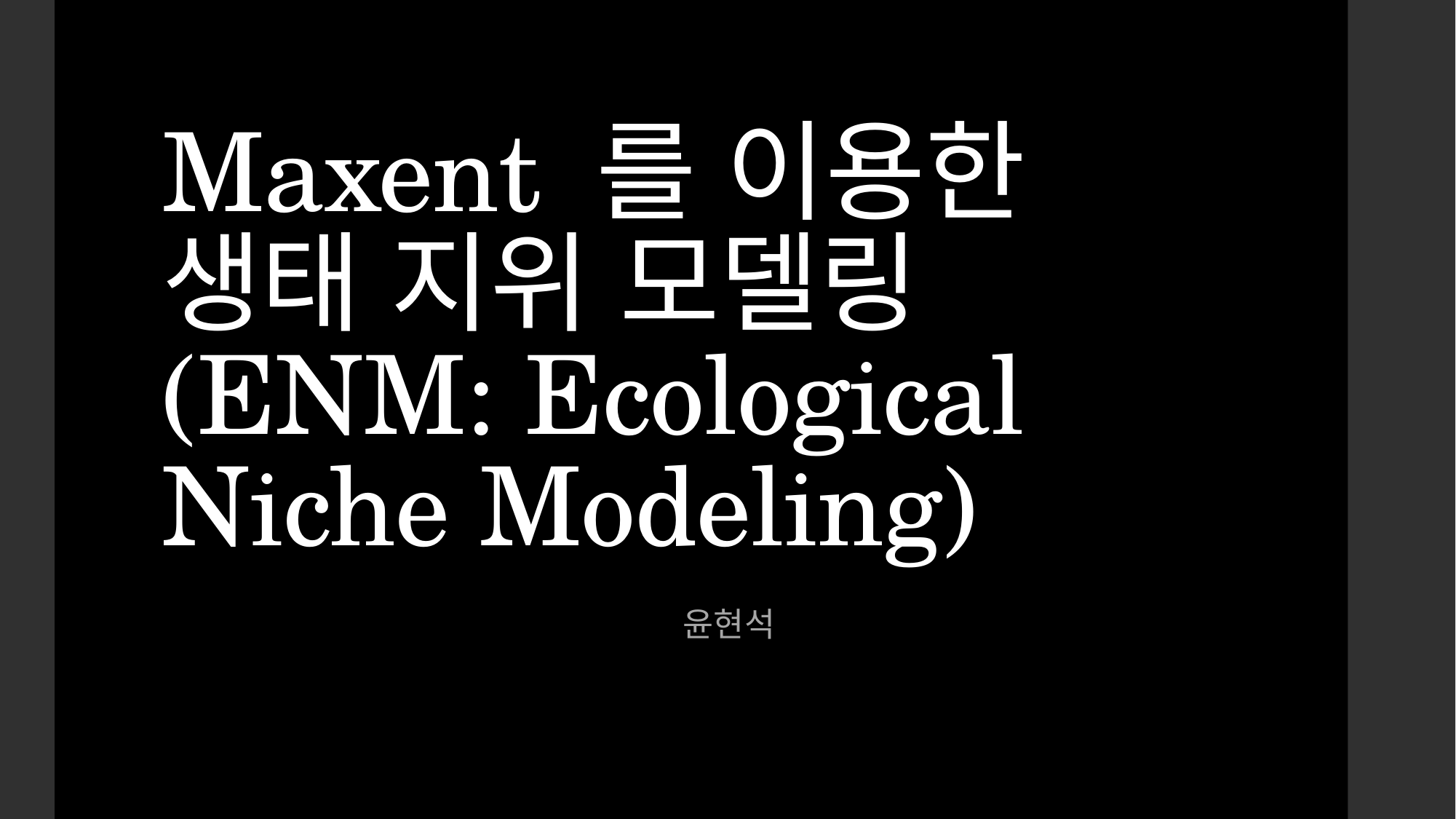

# Maxent 를 이용한 생태 지위 모델링 (ENM: Ecological Niche Modeling)
윤현석